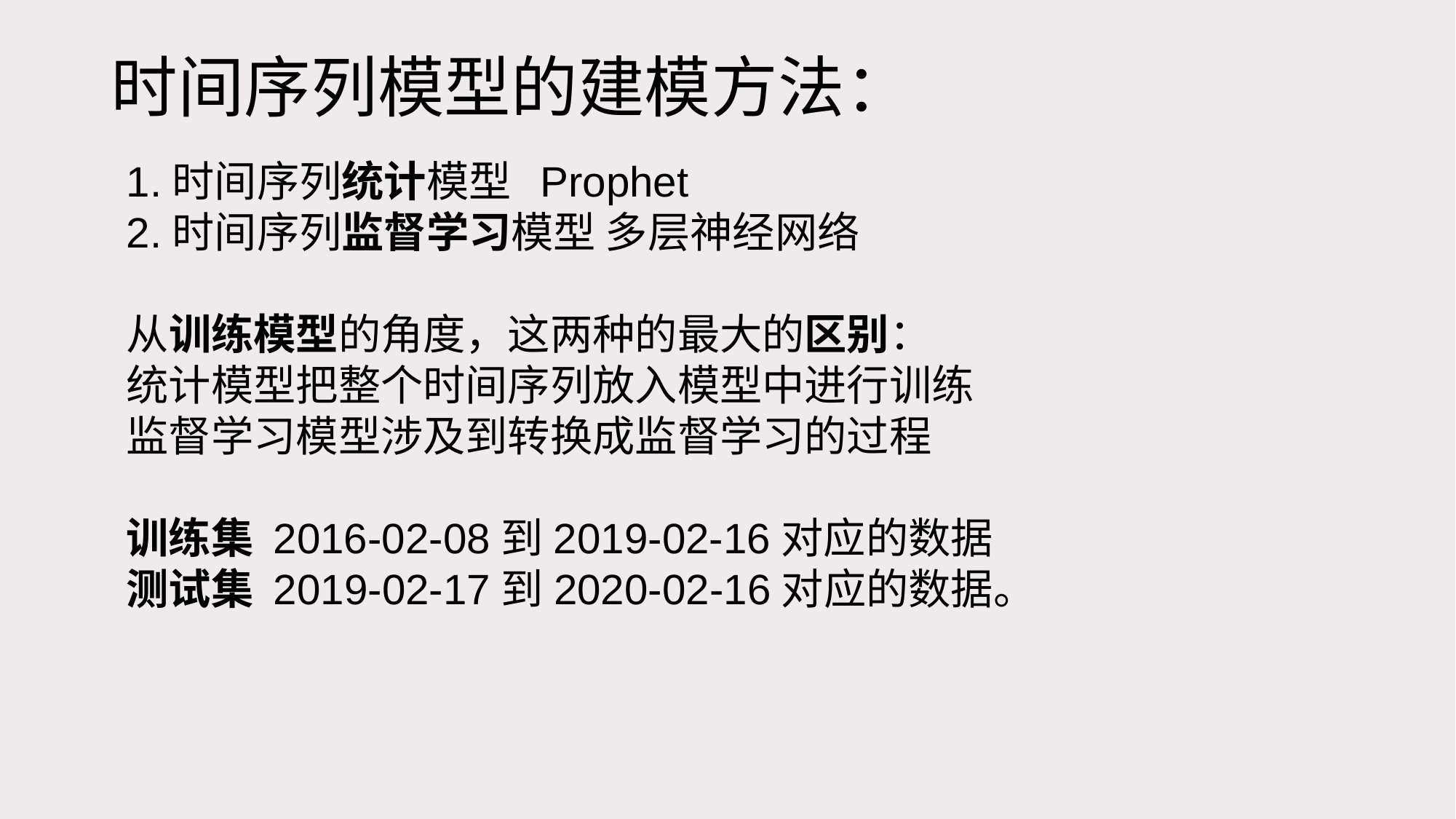

# 时间序列模型的建模方法：
1.时间序列统计模型  Prophet
2.时间序列监督学习模型 多层神经网络

从训练模型的角度，这两种的最大的区别：
统计模型把整个时间序列放入模型中进行训练
监督学习模型涉及到转换成监督学习的过程

训练集 2016-02-08到2019-02-16对应的数据
测试集 2019-02-17到2020-02-16对应的数据。